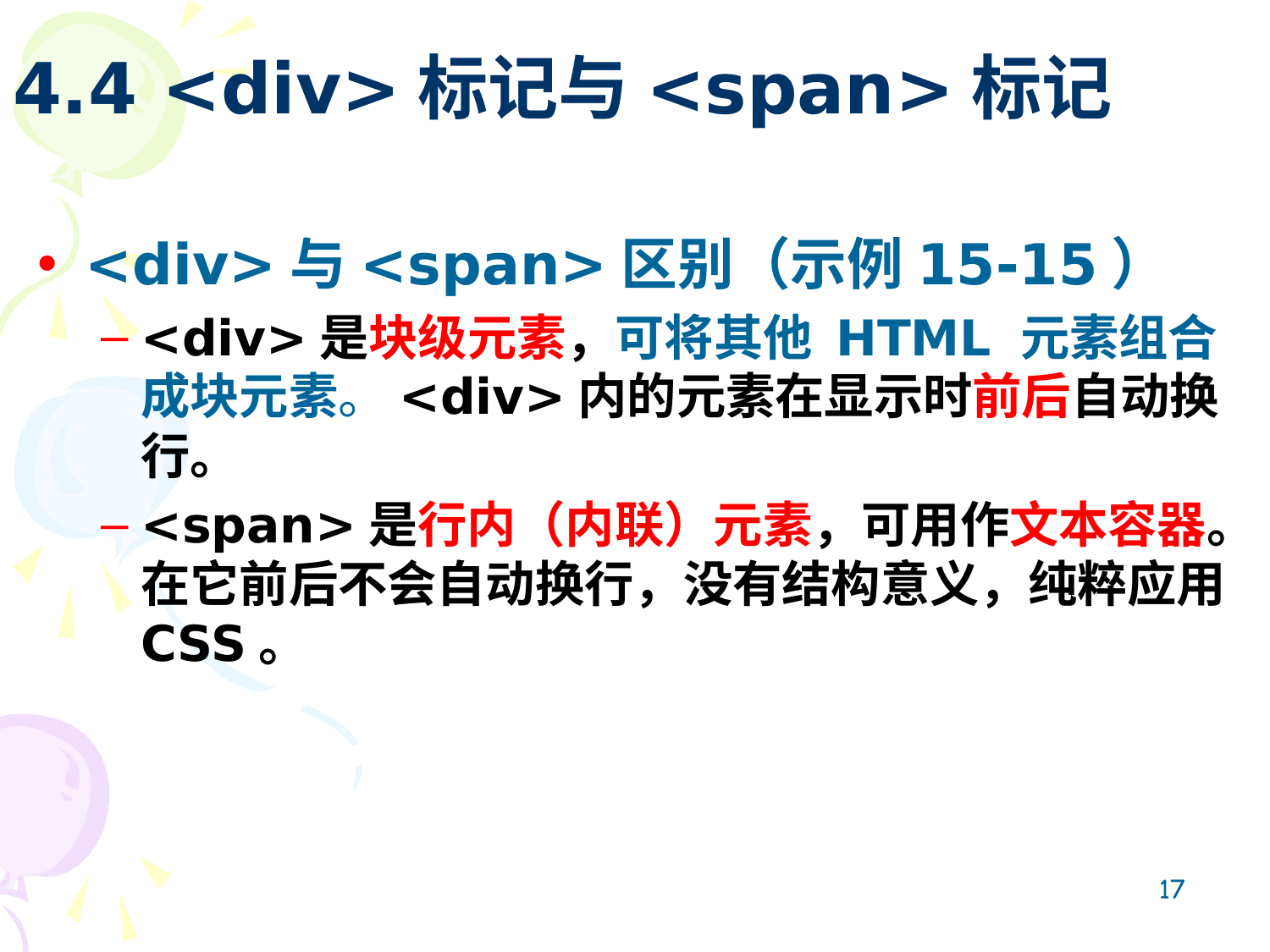

4.4 <div>标记与<span>标记
<div>与<span>区别（示例15-15）
<div>是块级元素，可将其他 HTML 元素组合成块元素。<div>内的元素在显示时前后自动换行。
<span>是行内（内联）元素，可用作文本容器。在它前后不会自动换行，没有结构意义，纯粹应用CSS。
17